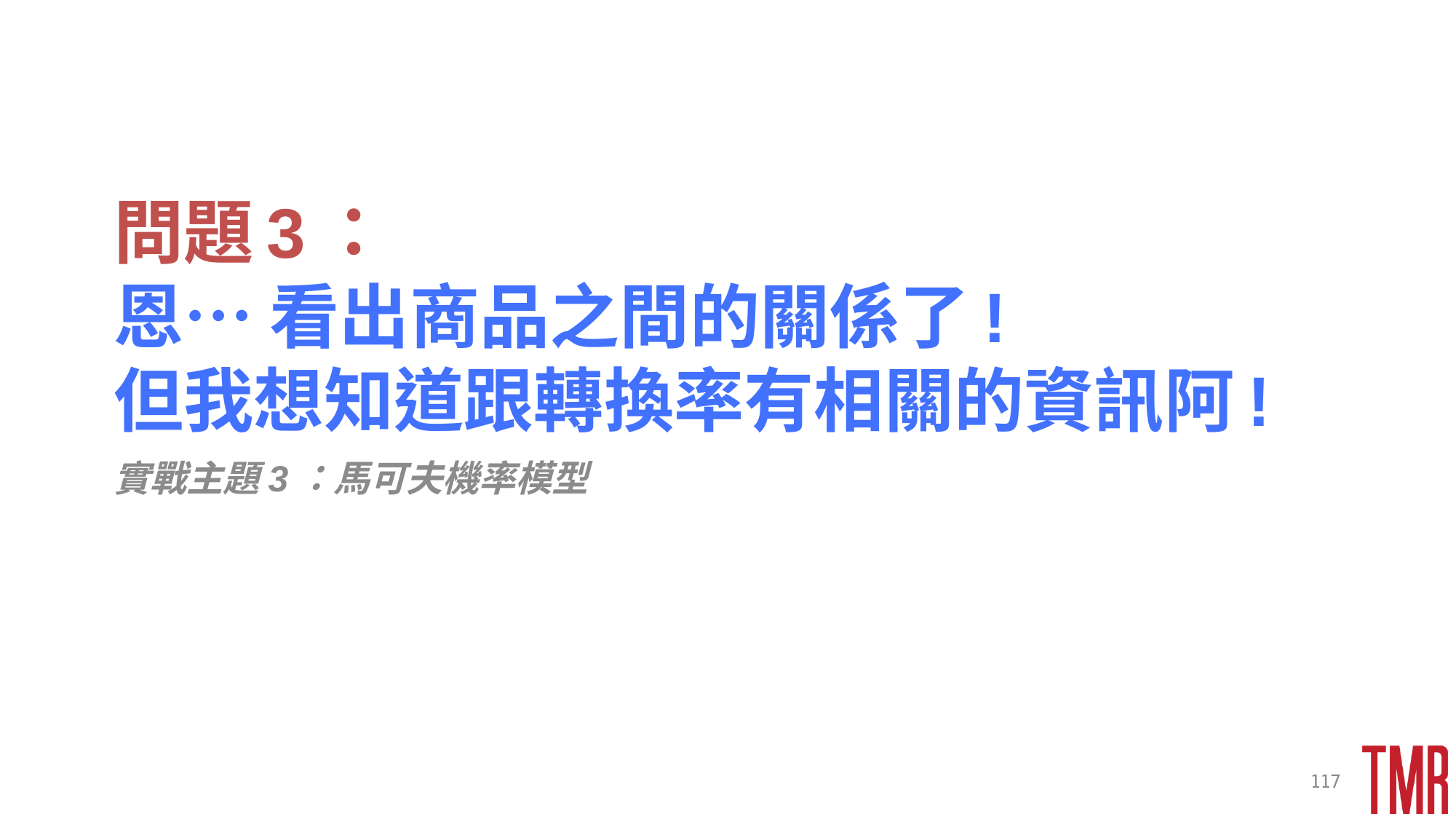

# 問題3： 恩… 看出商品之間的關係了! 但我想知道跟轉換率有相關的資訊阿!
實戰主題3：馬可夫機率模型
117